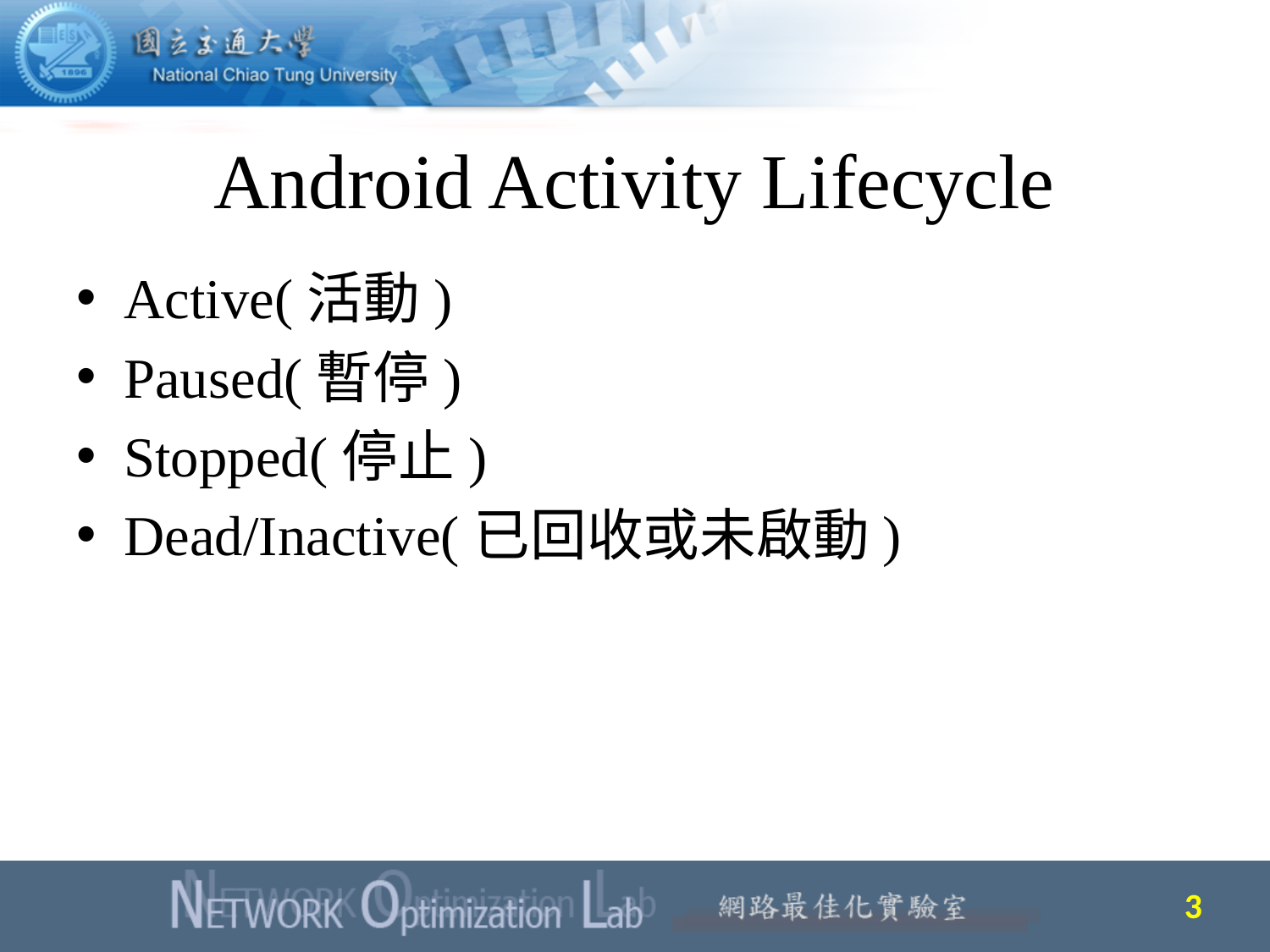

# Android Activity Lifecycle
Active(活動)
Paused(暫停)
Stopped(停止)
Dead/Inactive(已回收或未啟動)